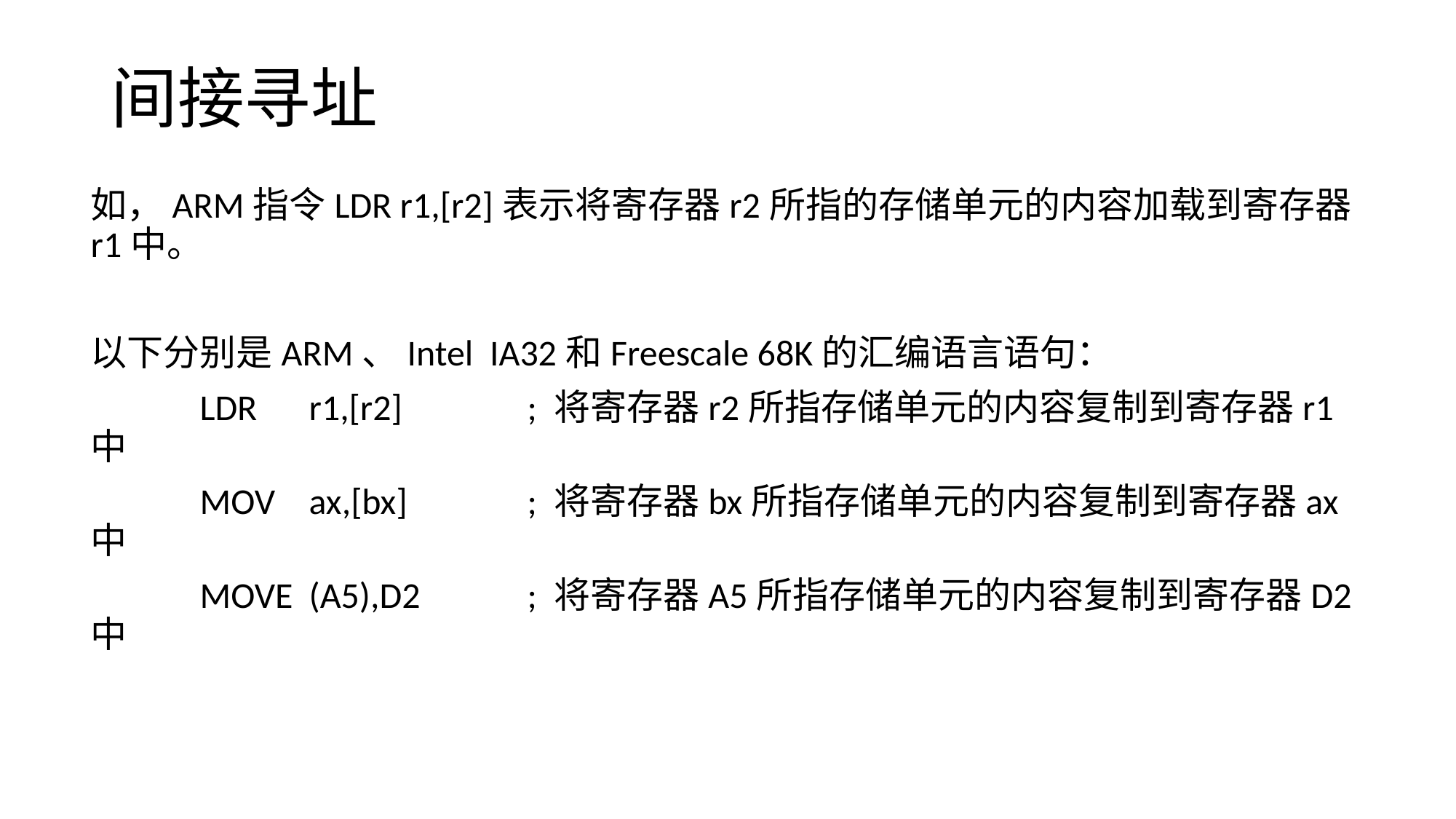

# 间接寻址
如，ARM指令LDR r1,[r2]表示将寄存器r2所指的存储单元的内容加载到寄存器r1中。

以下分别是ARM、Intel  IA32和Freescale 68K的汇编语言语句：
	LDR	r1,[r2]		; 将寄存器r2所指存储单元的内容复制到寄存器r1中
	MOV 	ax,[bx]		; 将寄存器bx所指存储单元的内容复制到寄存器ax中
	MOVE	(A5),D2	; 将寄存器A5所指存储单元的内容复制到寄存器D2中